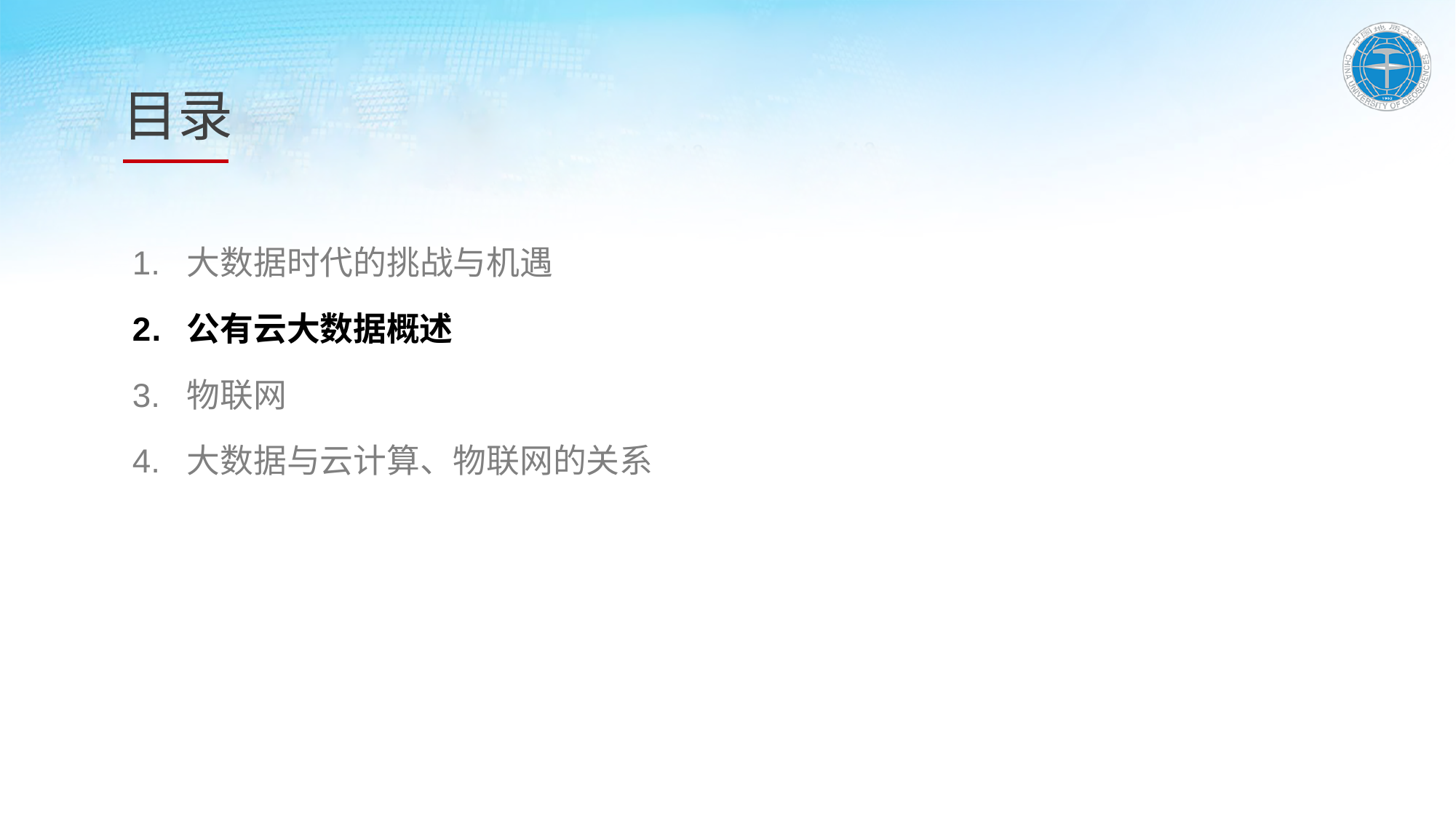

大数据时代的挑战与机遇
公有云大数据概述
物联网
大数据与云计算、物联网的关系